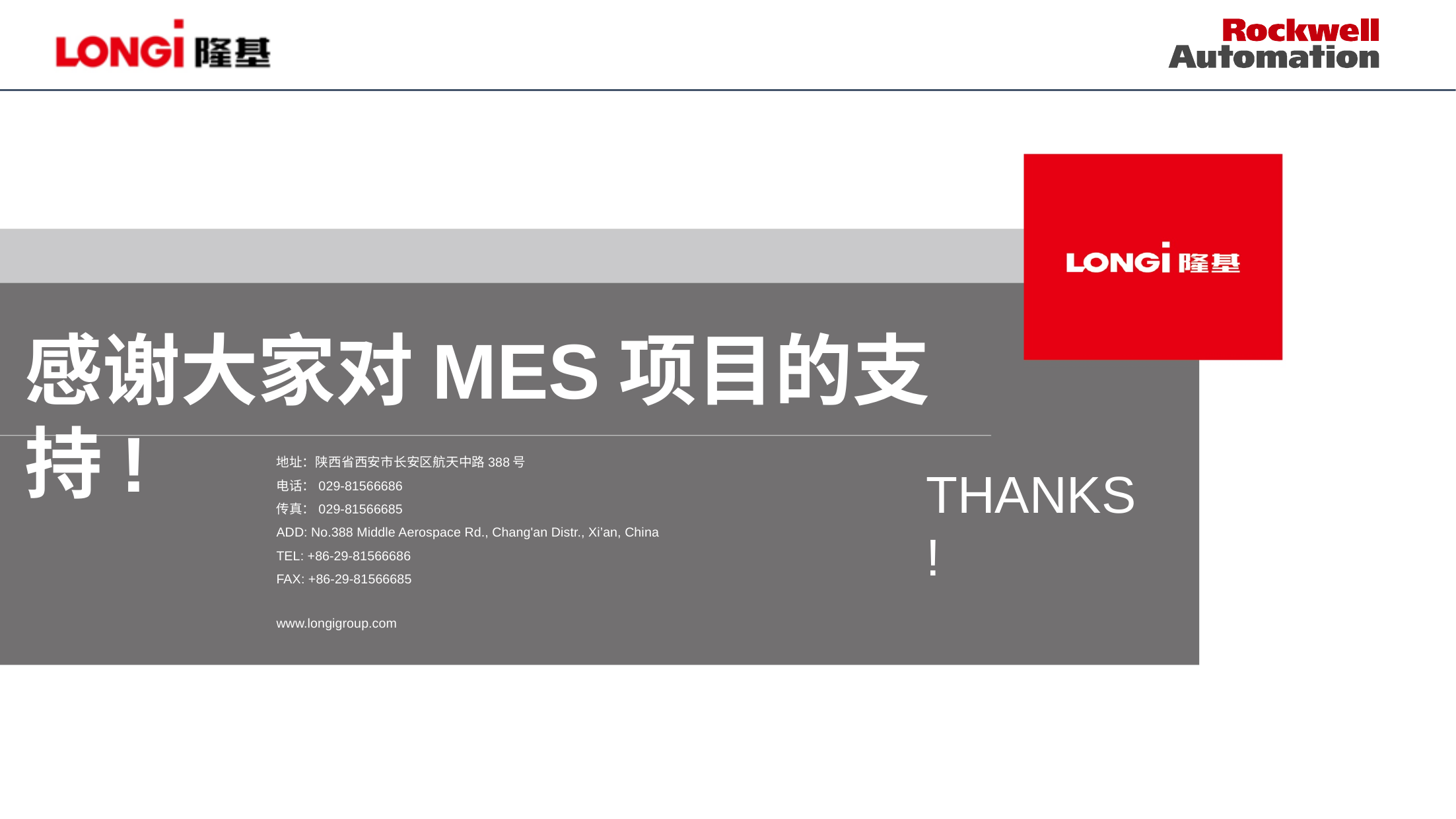

感谢大家对MES项目的支持!
地址：陕西省西安市长安区航天中路388号
电话：029-81566686
传真：029-81566685
ADD: No.388 Middle Aerospace Rd., Chang'an Distr., Xi’an, China
TEL: +86-29-81566686
FAX: +86-29-81566685

www.longigroup.com
THANKS!